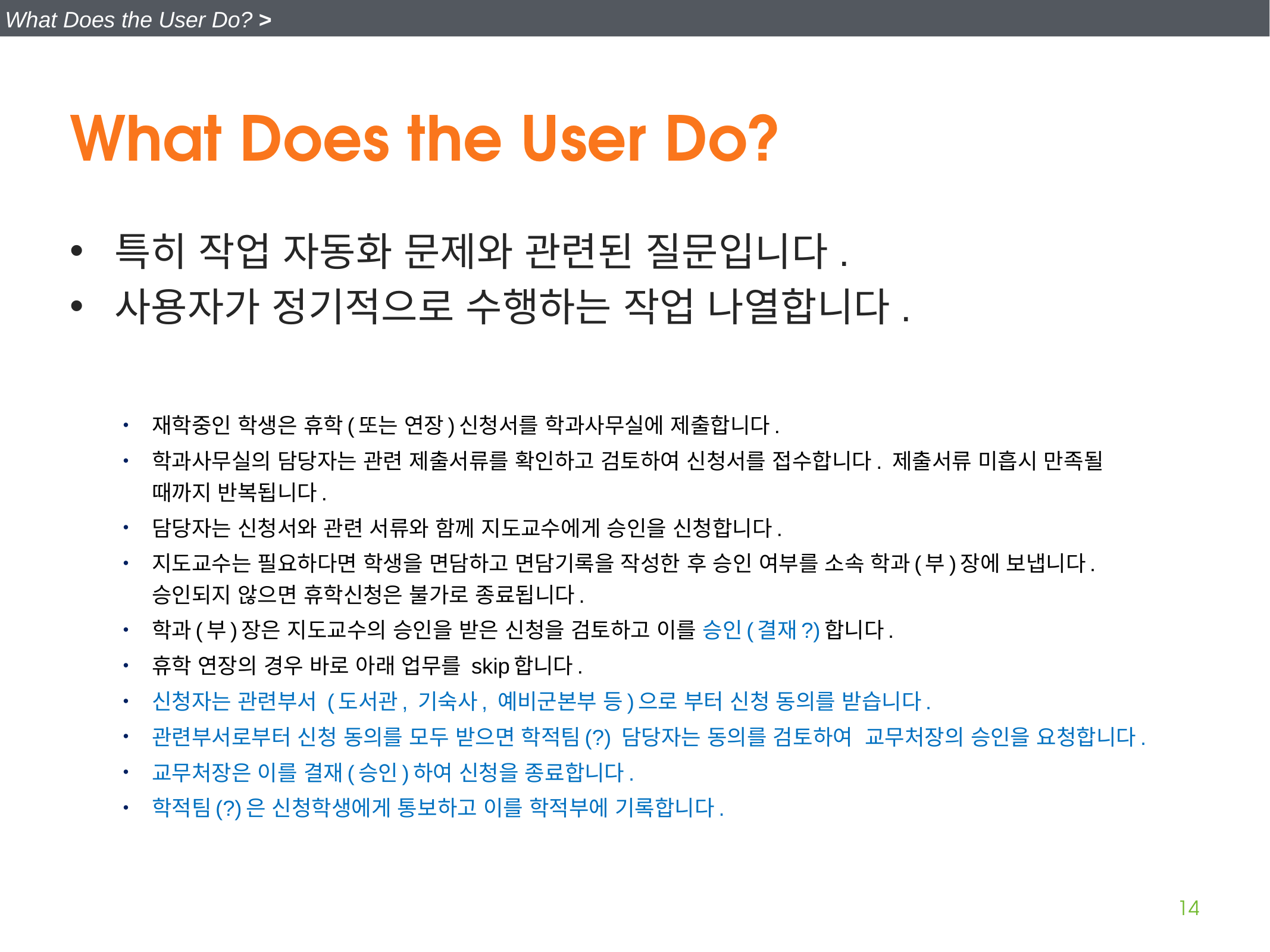

What Does the User Do? >
# What Does the User Do?
특히 작업 자동화 문제와 관련된 질문입니다.
사용자가 정기적으로 수행하는 작업 나열합니다.
재학중인 학생은 휴학(또는 연장)신청서를 학과사무실에 제출합니다.
학과사무실의 담당자는 관련 제출서류를 확인하고 검토하여 신청서를 접수합니다. 제출서류 미흡시 만족될 때까지 반복됩니다.
담당자는 신청서와 관련 서류와 함께 지도교수에게 승인을 신청합니다.
지도교수는 필요하다면 학생을 면담하고 면담기록을 작성한 후 승인 여부를 소속 학과(부)장에 보냅니다. 승인되지 않으면 휴학신청은 불가로 종료됩니다.
학과(부)장은 지도교수의 승인을 받은 신청을 검토하고 이를 승인(결재?)합니다.
휴학 연장의 경우 바로 아래 업무를 skip합니다.
신청자는 관련부서 (도서관, 기숙사, 예비군본부 등)으로 부터 신청 동의를 받습니다.
관련부서로부터 신청 동의를 모두 받으면 학적팀(?) 담당자는 동의를 검토하여  교무처장의 승인을 요청합니다.
교무처장은 이를 결재(승인)하여 신청을 종료합니다.
학적팀(?)은 신청학생에게 통보하고 이를 학적부에 기록합니다.
14